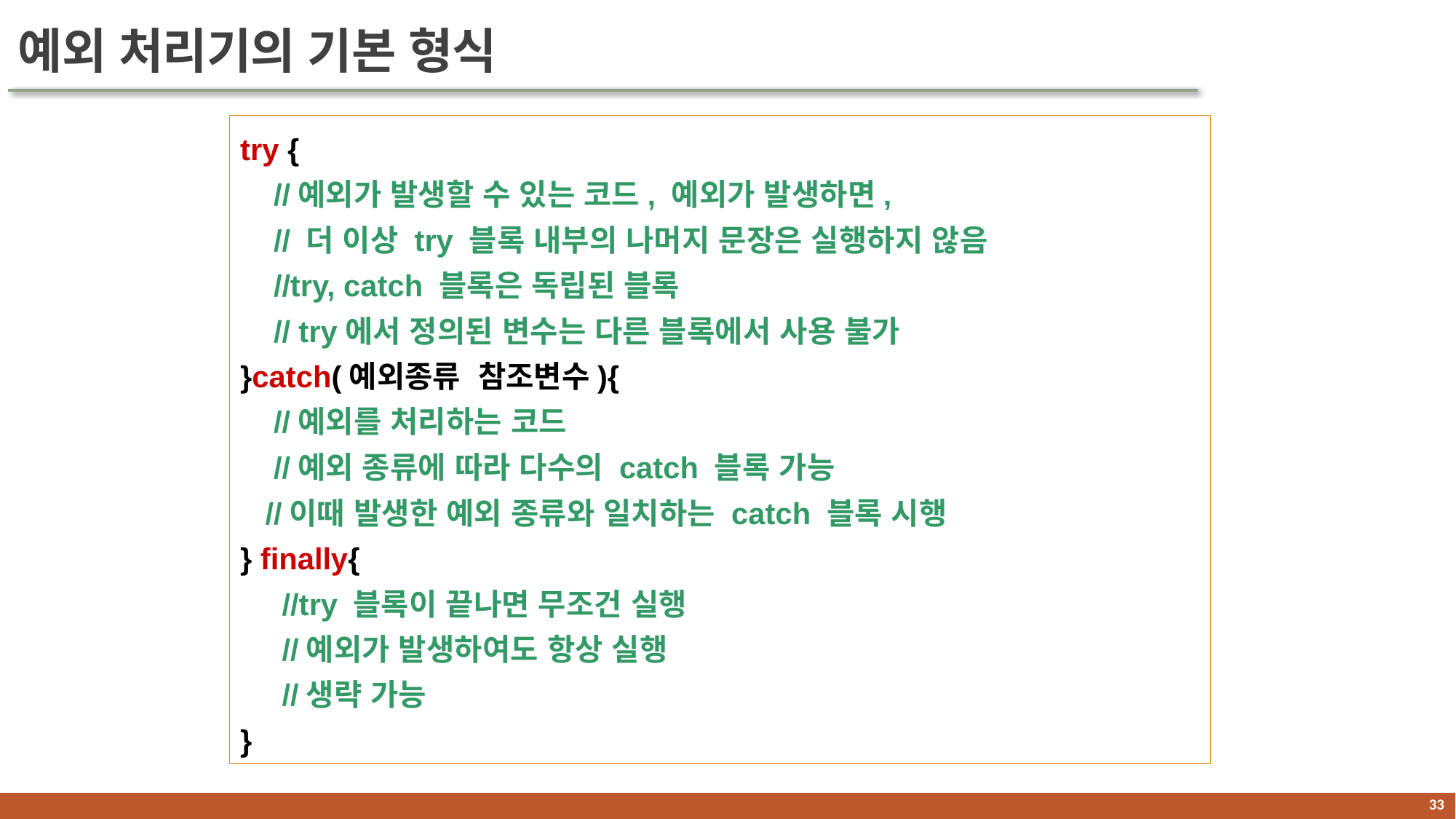

# 예외 처리기의 기본 형식

try {
    //예외가 발생할 수 있는 코드, 예외가 발생하면,
    // 더 이상 try 블록 내부의 나머지 문장은 실행하지 않음
    //try, catch 블록은 독립된 블록
    // try에서 정의된 변수는 다른 블록에서 사용 불가
}catch(예외종류  참조변수){
    //예외를 처리하는 코드
    //예외 종류에 따라 다수의 catch 블록 가능
   //이때 발생한 예외 종류와 일치하는 catch 블록 시행
} finally{
     //try 블록이 끝나면 무조건 실행
     //예외가 발생하여도 항상 실행
     //생략 가능
}
33